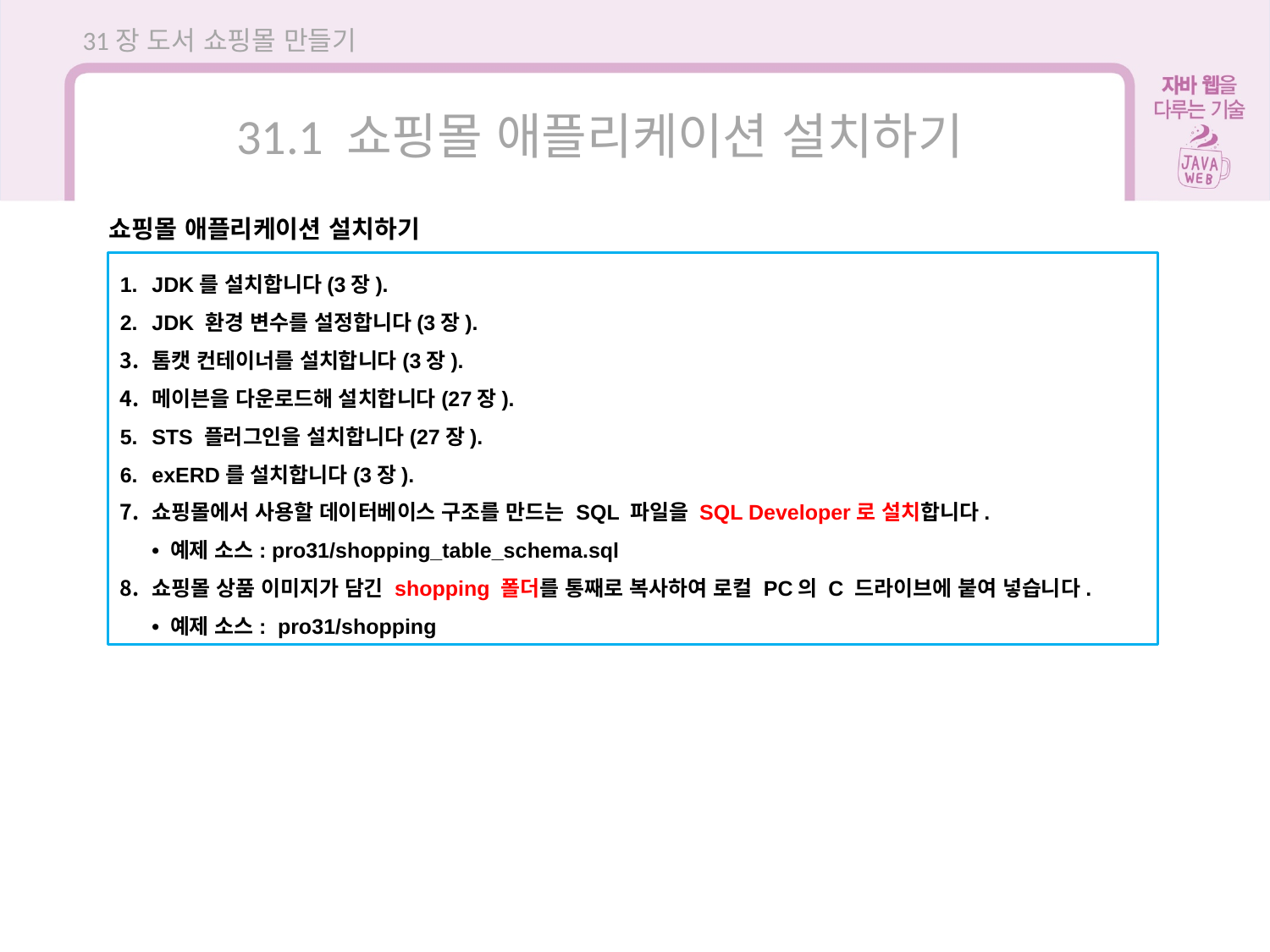

31장 도서 쇼핑몰 만들기
31.1 쇼핑몰 애플리케이션 설치하기
쇼핑몰 애플리케이션 설치하기
JDK를 설치합니다(3장).
JDK 환경 변수를 설정합니다(3장).
톰캣 컨테이너를 설치합니다(3장).
메이븐을 다운로드해 설치합니다(27장).
STS 플러그인을 설치합니다(27장).
exERD를 설치합니다(3장).
쇼핑몰에서 사용할 데이터베이스 구조를 만드는 SQL 파일을 SQL Developer로 설치합니다.
• 예제 소스: pro31/shopping_table_schema.sql
쇼핑몰 상품 이미지가 담긴 shopping 폴더를 통째로 복사하여 로컬 PC의 C 드라이브에 붙여 넣습니다.
• 예제 소스:  pro31/shopping